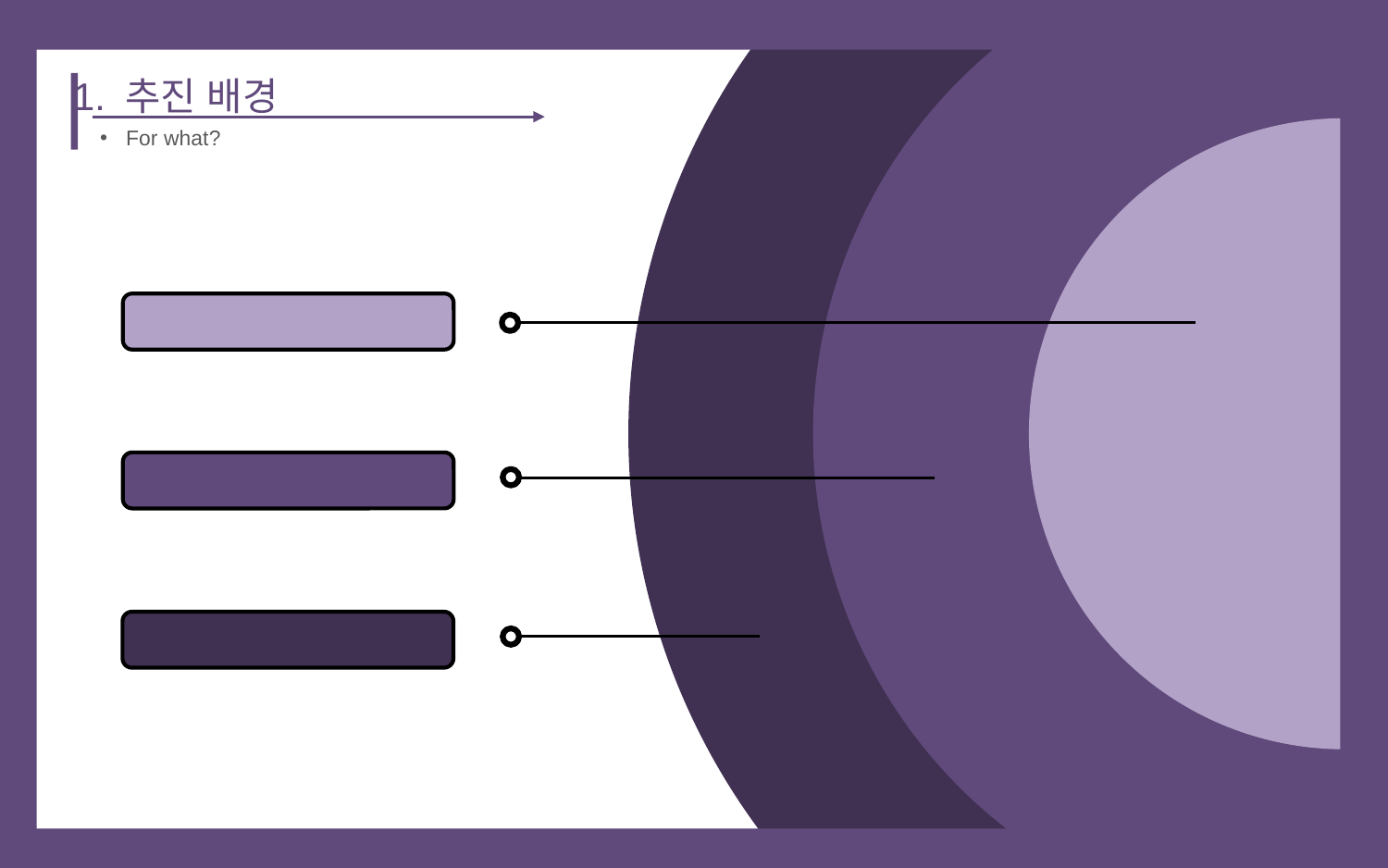

1. 추진 배경

For what?

효율적인 교육

흥미로운 교육

능동적인 교육